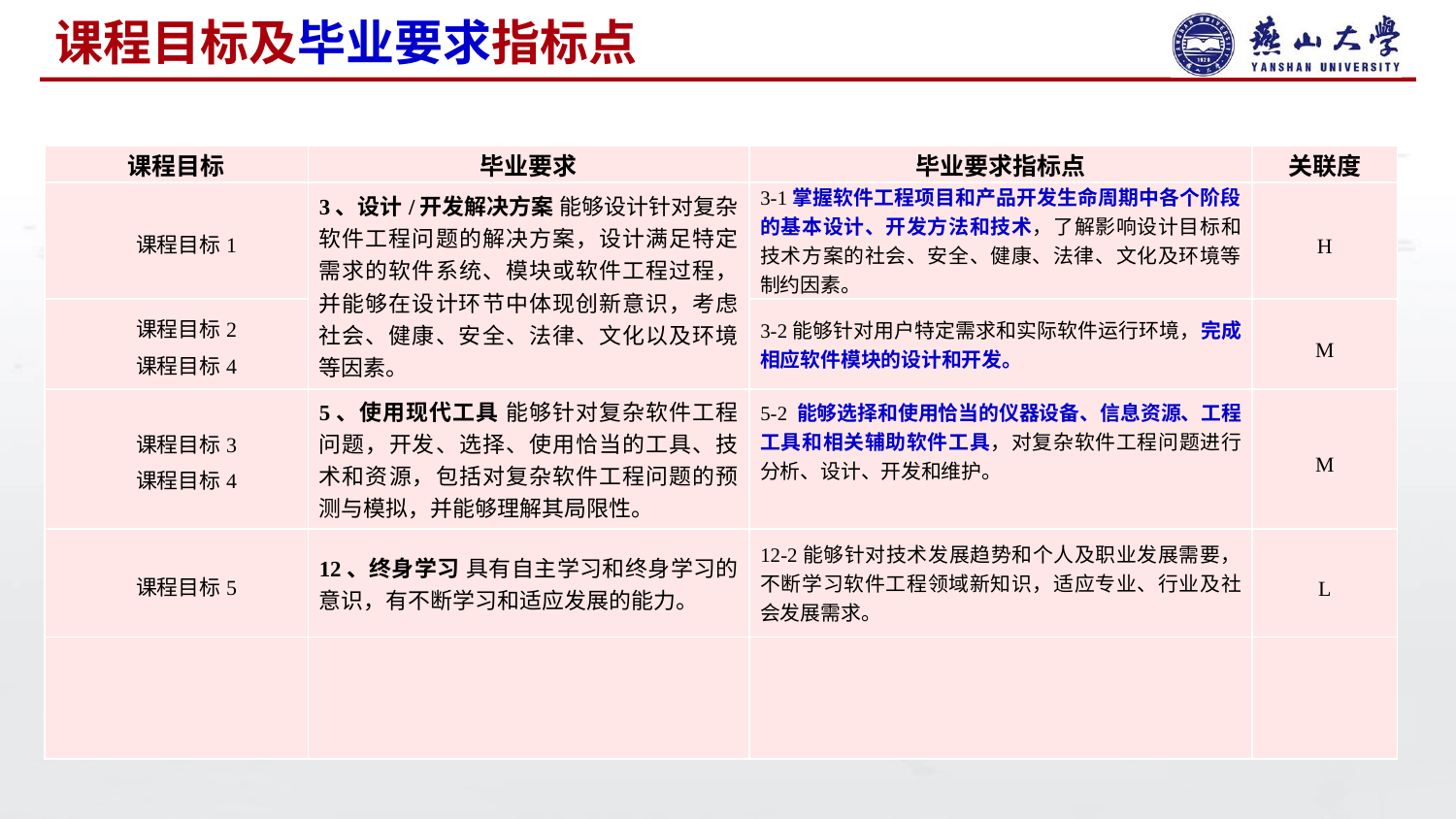

# 课程目标及毕业要求指标点
| 课程目标 | 毕业要求 | 毕业要求指标点 | 关联度 |
| --- | --- | --- | --- |
| 课程目标1 | 3、设计/开发解决方案 能够设计针对复杂软件工程问题的解决方案，设计满足特定需求的软件系统、模块或软件工程过程，并能够在设计环节中体现创新意识，考虑社会、健康、安全、法律、文化以及环境等因素。 | 3-1掌握软件工程项目和产品开发生命周期中各个阶段的基本设计、开发方法和技术，了解影响设计目标和技术方案的社会、安全、健康、法律、文化及环境等制约因素。 | H |
| 课程目标2 课程目标4 |  | 3-2能够针对用户特定需求和实际软件运行环境，完成相应软件模块的设计和开发。 | M |
| 课程目标3 课程目标4 | 5、使用现代工具 能够针对复杂软件工程问题，开发、选择、使用恰当的工具、技术和资源，包括对复杂软件工程问题的预测与模拟，并能够理解其局限性。 | 5-2 能够选择和使用恰当的仪器设备、信息资源、工程工具和相关辅助软件工具，对复杂软件工程问题进行分析、设计、开发和维护。 | M |
| 课程目标5 | 12、终身学习 具有自主学习和终身学习的意识，有不断学习和适应发展的能力。 | 12-2能够针对技术发展趋势和个人及职业发展需要，不断学习软件工程领域新知识，适应专业、行业及社会发展需求。 | L |
|  |  |  |  |